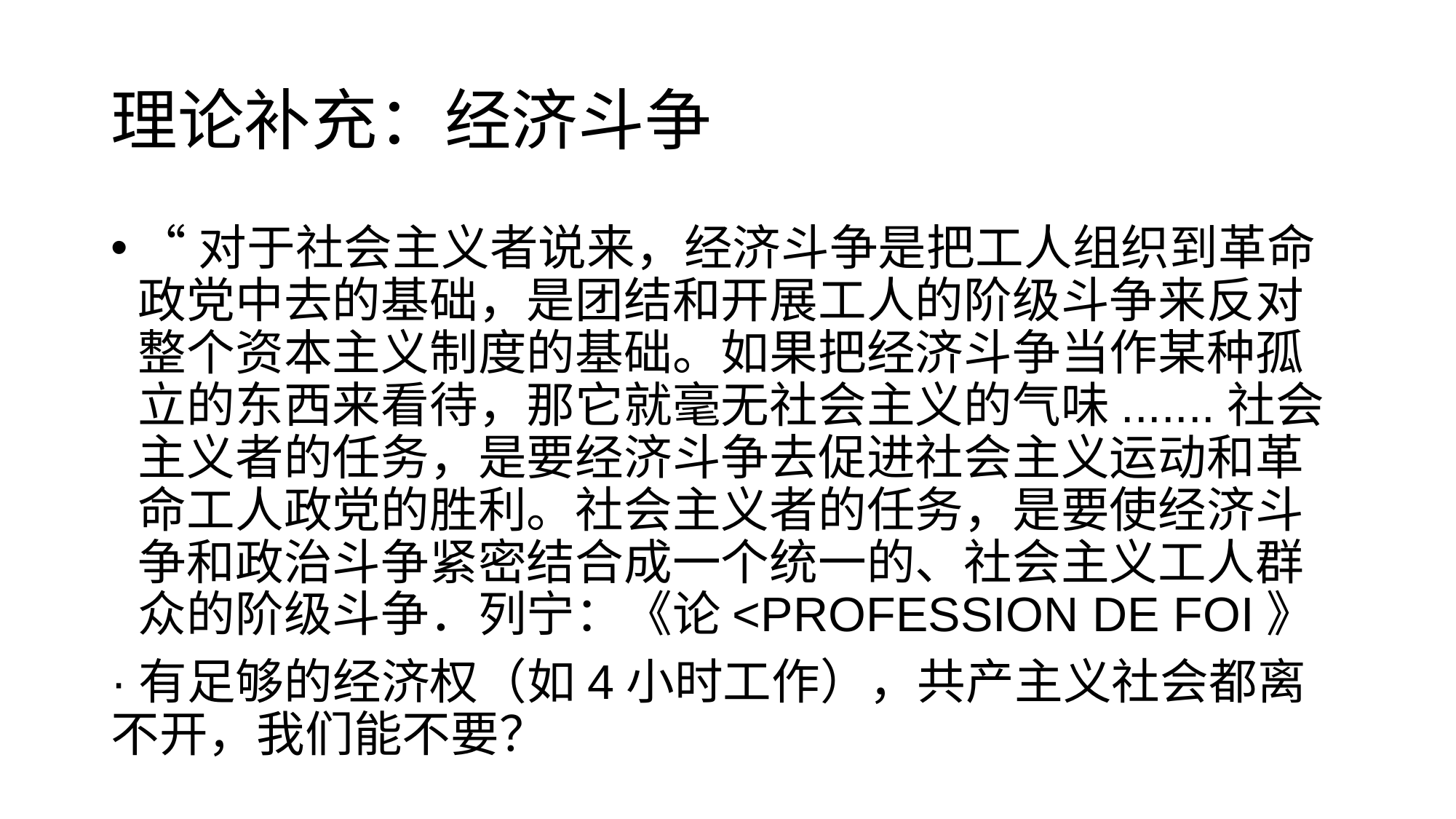

# 理论补充：经济斗争
“对于社会主义者说来，经济斗争是把工人组织到革命政党中去的基础，是团结和开展工人的阶级斗争来反对整个资本主义制度的基础。如果把经济斗争当作某种孤立的东西来看待，那它就毫无社会主义的气味.......社会主义者的任务，是要经济斗争去促进社会主义运动和革命工人政党的胜利。社会主义者的任务，是要使经济斗争和政治斗争紧密结合成一个统一的、社会主义工人群众的阶级斗争．列宁：《论<PROFESSION DE FOI》
·有足够的经济权（如4小时工作），共产主义社会都离不开，我们能不要？